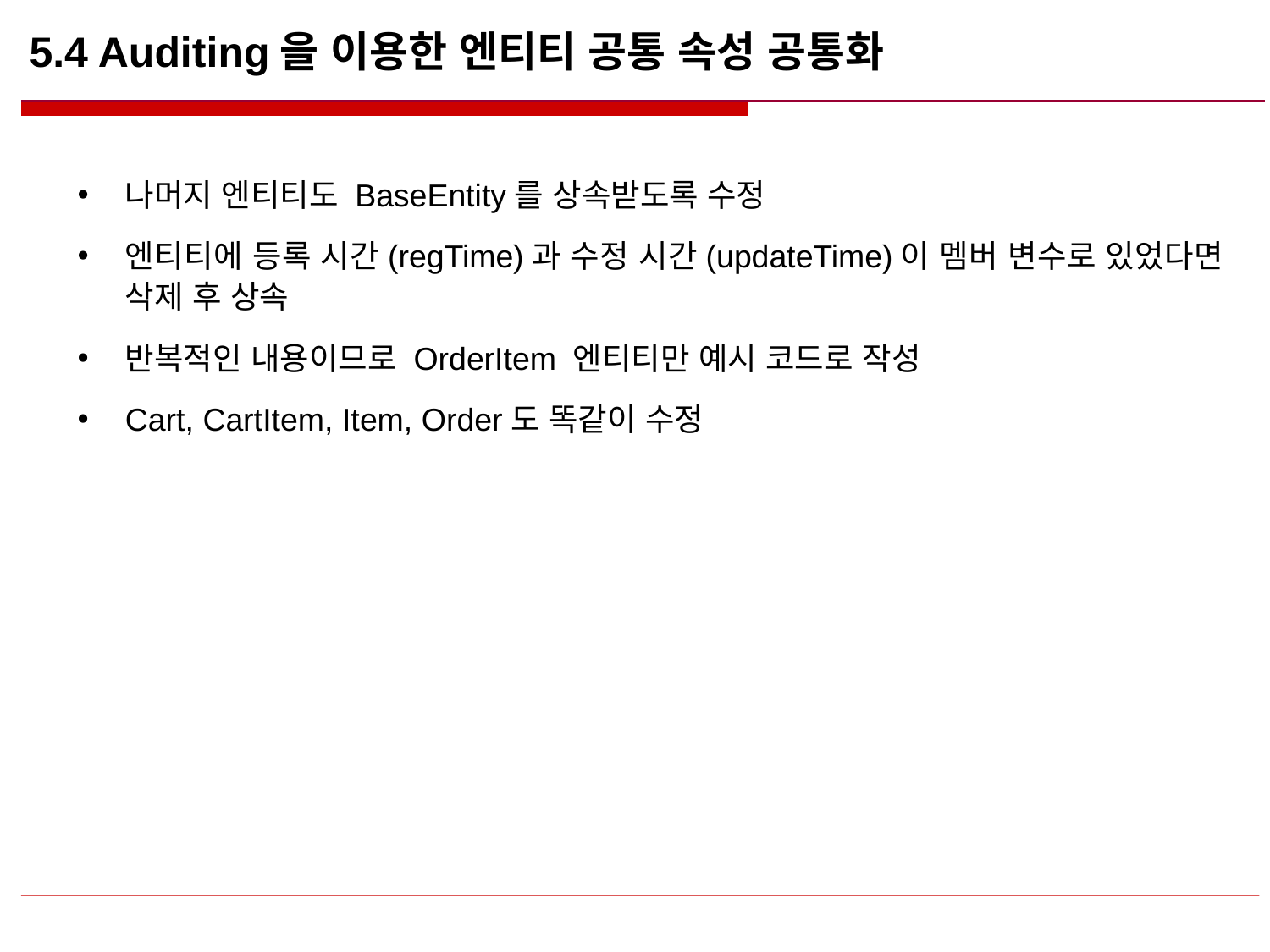

# 5.4 Auditing을 이용한 엔티티 공통 속성 공통화
나머지 엔티티도 BaseEntity를 상속받도록 수정
엔티티에 등록 시간(regTime)과 수정 시간(updateTime)이 멤버 변수로 있었다면 삭제 후 상속
반복적인 내용이므로 OrderItem 엔티티만 예시 코드로 작성
Cart, CartItem, Item, Order도 똑같이 수정